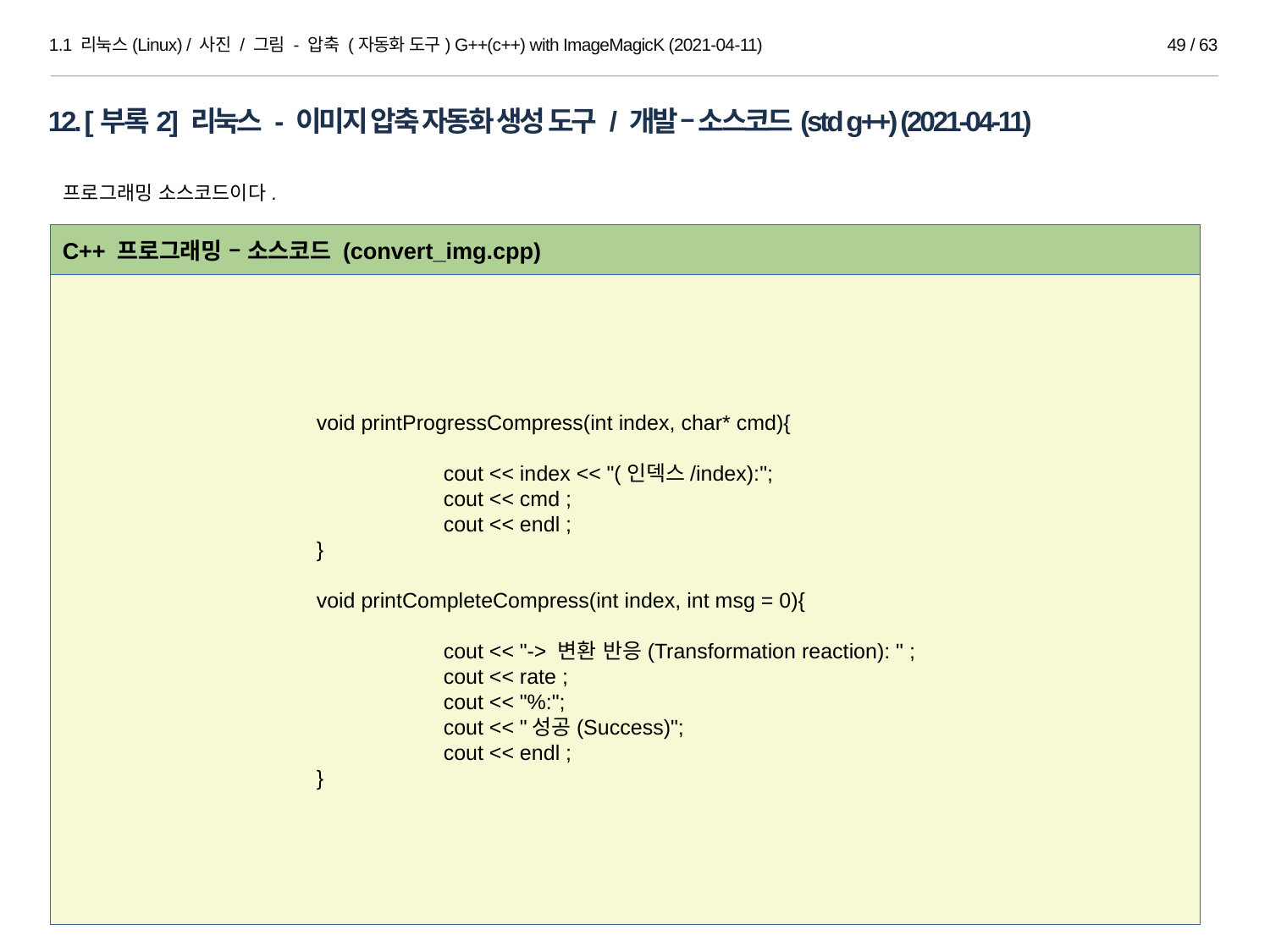

1.1 리눅스(Linux) / 사진 / 그림 - 압축 (자동화 도구) G++(c++) with ImageMagicK (2021-04-11)
49 / 63

12. [부록2] 리눅스 - 이미지 압축 자동화 생성 도구 / 개발 – 소스코드(std g++) (2021-04-11)
프로그래밍 소스코드이다.
C++ 프로그래밍 – 소스코드 (convert_img.cpp)
		void printProgressCompress(int index, char* cmd){

			cout << index << "(인덱스/index):";
			cout << cmd ;
			cout << endl ;
		}

		void printCompleteCompress(int index, int msg = 0){

			cout << "-> 변환 반응(Transformation reaction): " ;
			cout << rate ;
			cout << "%:";
			cout << "성공(Success)";
			cout << endl ;
		}